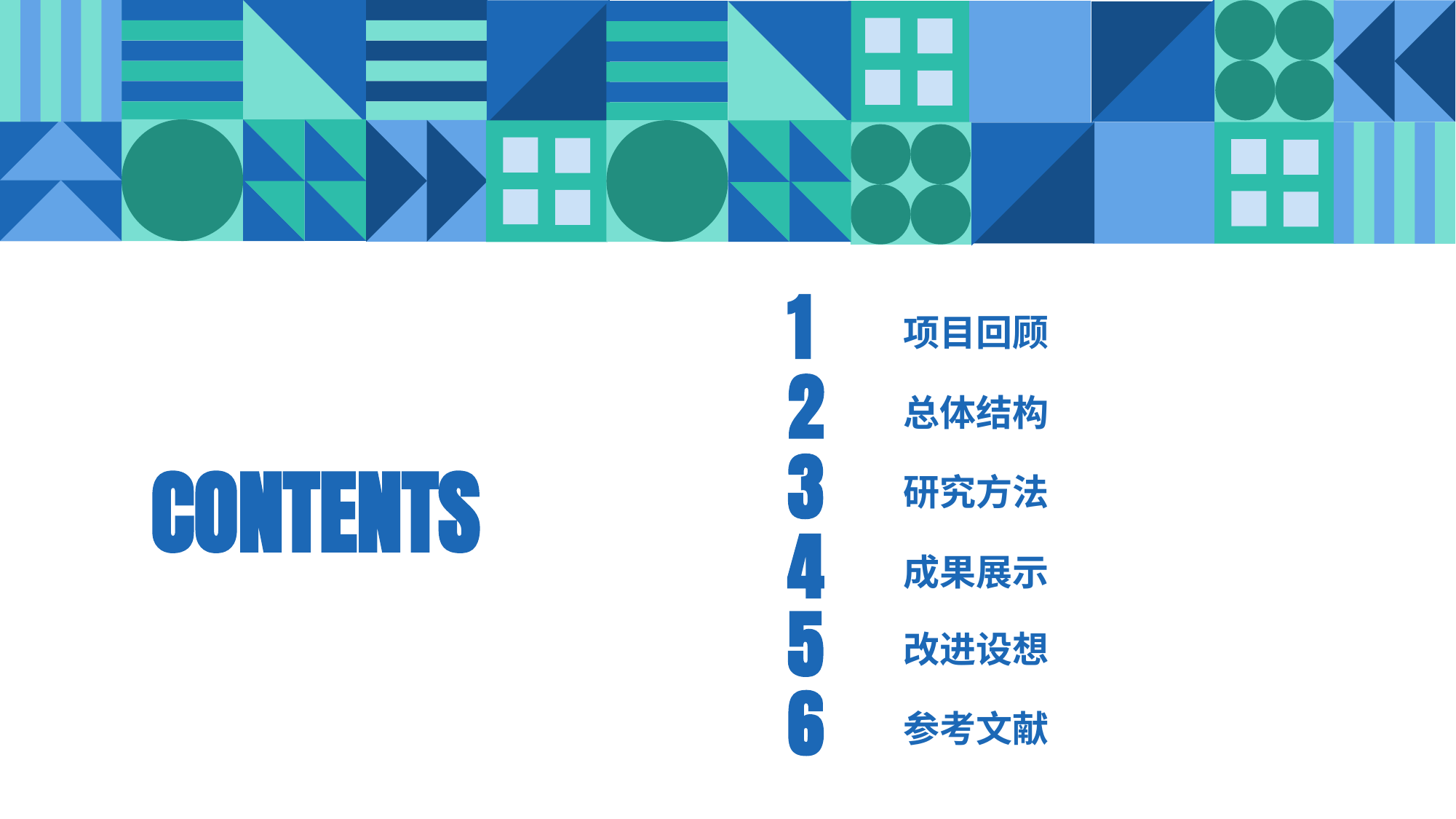

1
项目回顾
2
总体结构
3
研究方法
CONTENTS
4
成果展示
5
改进设想
6
参考文献